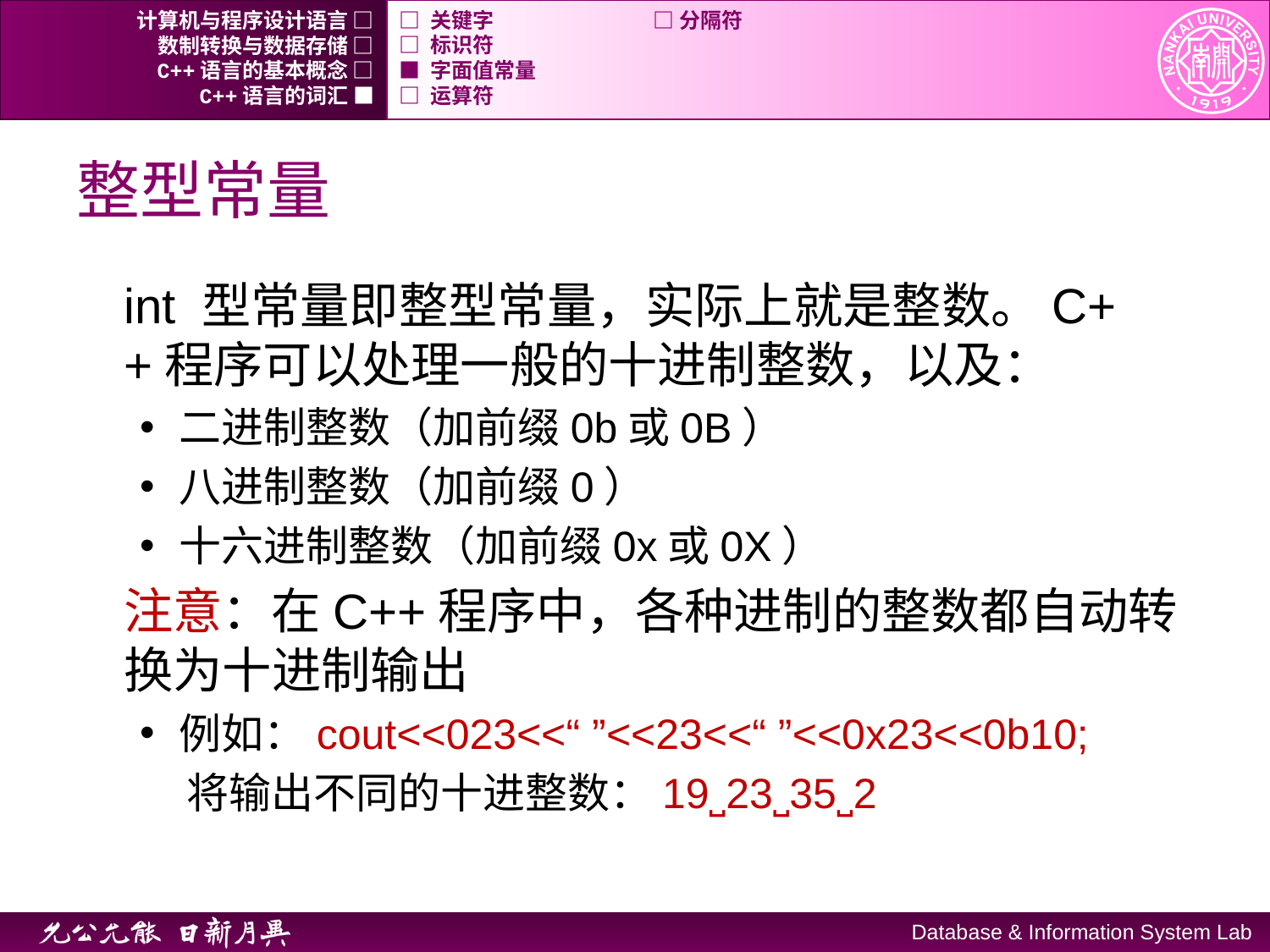

计算机与程序设计语言 □
□ 关键字		□ 分隔符
数制转换与数据存储 □
□ 标识符
C++语言的基本概念 □
■ 字面值常量
C++语言的词汇 ■
□ 运算符
# 整型常量
int 型常量即整型常量，实际上就是整数。C++程序可以处理一般的十进制整数，以及：
二进制整数（加前缀0b或0B）
八进制整数（加前缀0）
十六进制整数（加前缀0x或0X）
注意：在C++程序中，各种进制的整数都自动转换为十进制输出
例如：cout<<023<<“ ”<<23<<“ ”<<0x23<<0b10;
   将输出不同的十进整数：19˽23˽35˽2